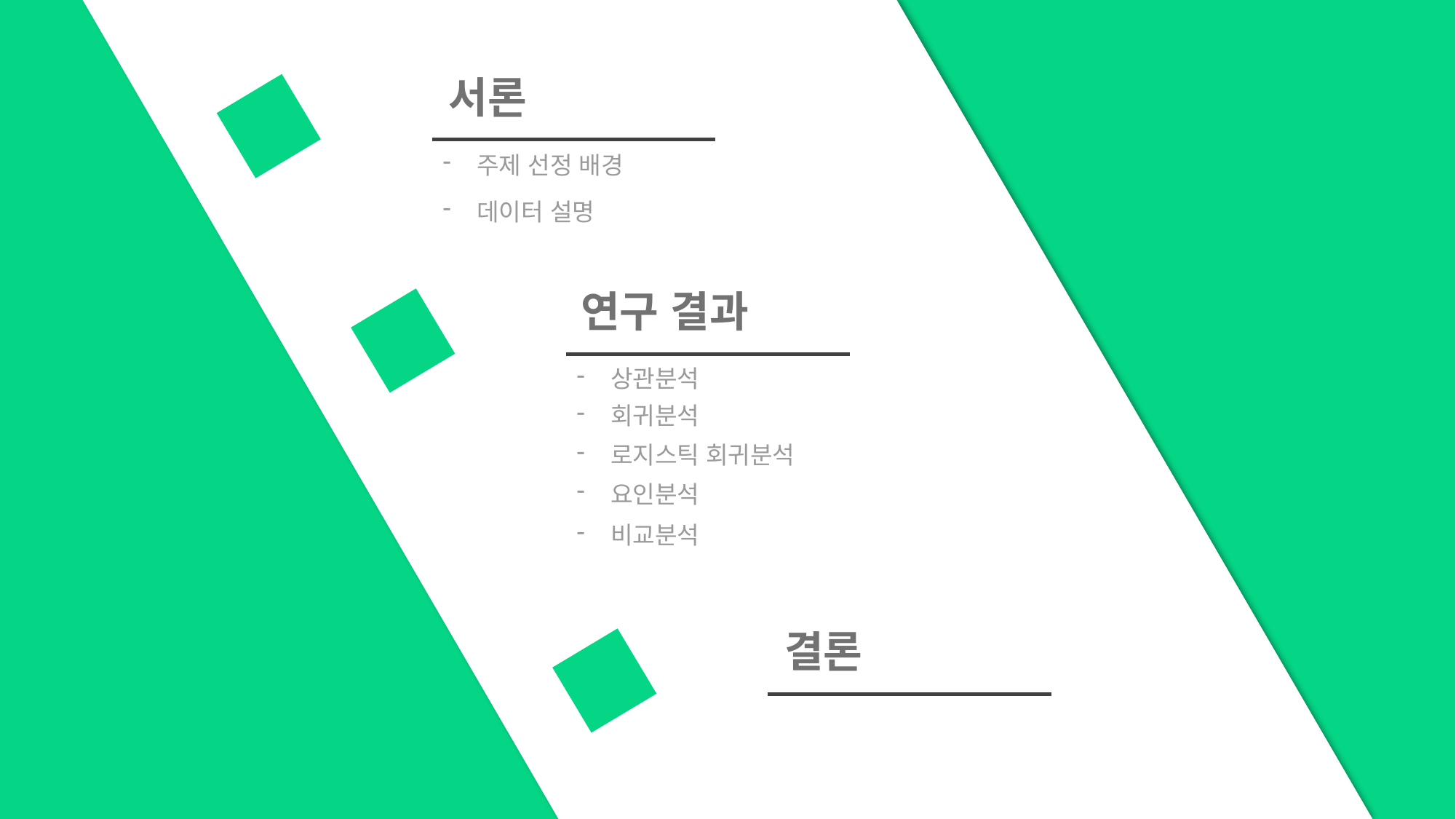

서론

주제 선정 배경
데이터 설명
 연구 결과

상관분석
회귀분석
로지스틱 회귀분석
요인분석
비교분석
 결론